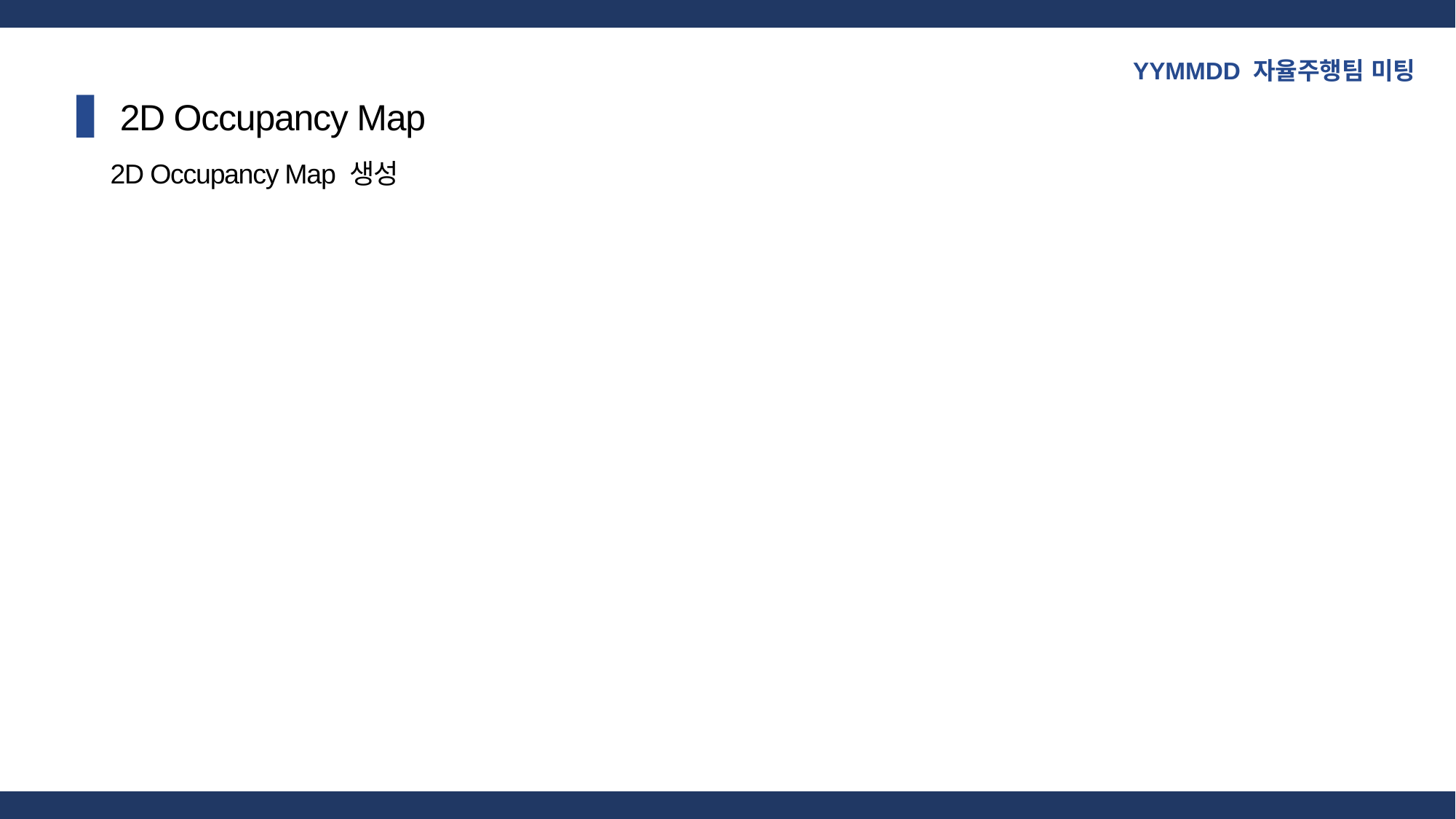

YYMMDD 자율주행팀 미팅
2D Occupancy Map

2D Occupancy Map 생성